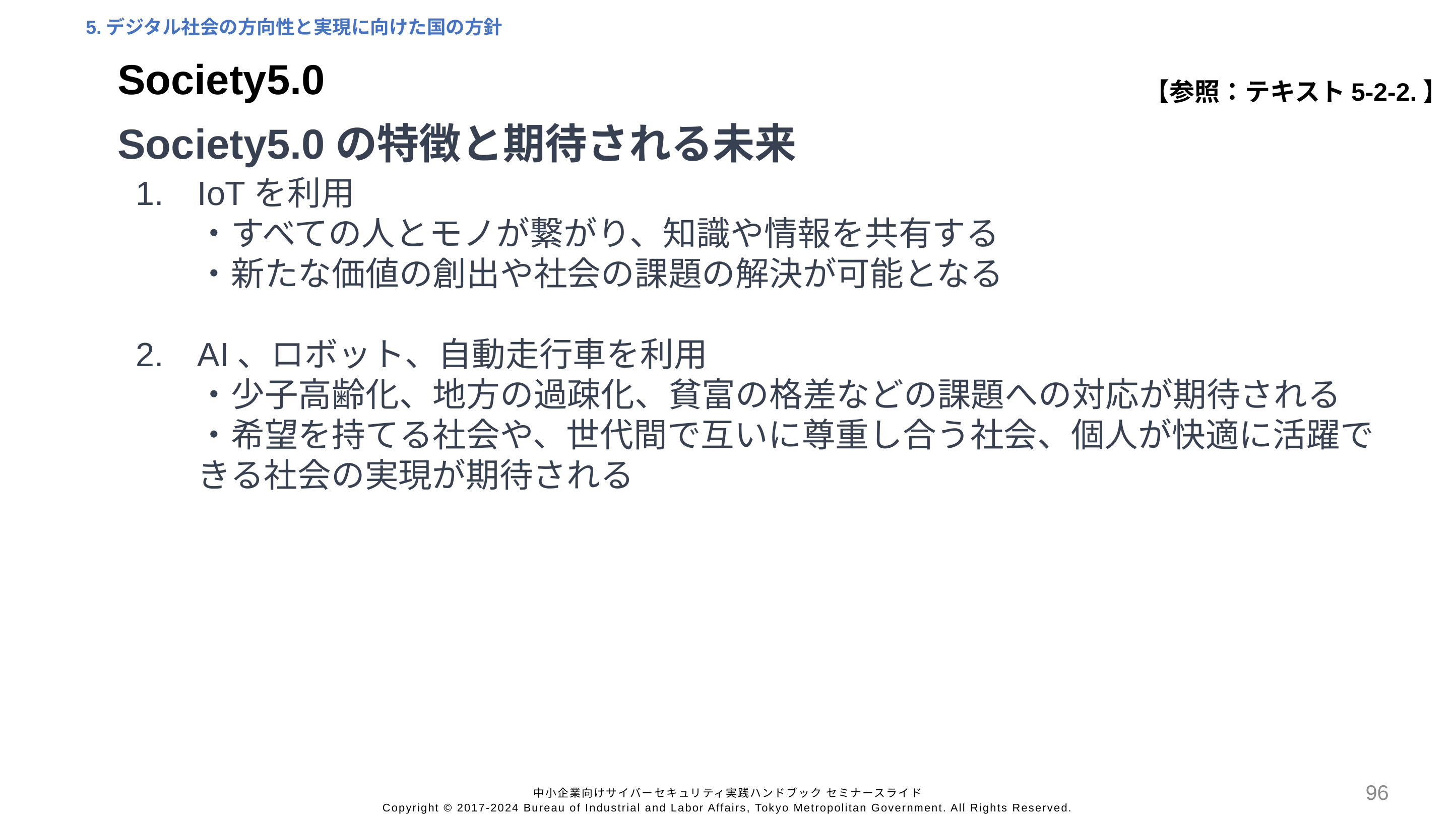

5.デジタル社会の方向性と実現に向けた国の方針
Society5.0
【参照：テキスト5-2-2.】
Society5.0の特徴と期待される未来
IoTを利用
・すべての人とモノが繋がり、知識や情報を共有する
・新たな価値の創出や社会の課題の解決が可能となる

AI、ロボット、自動走行車を利用
・少子高齢化、地方の過疎化、貧富の格差などの課題への対応が期待される
・希望を持てる社会や、世代間で互いに尊重し合う社会、個人が快適に活躍できる社会の実現が期待される

96